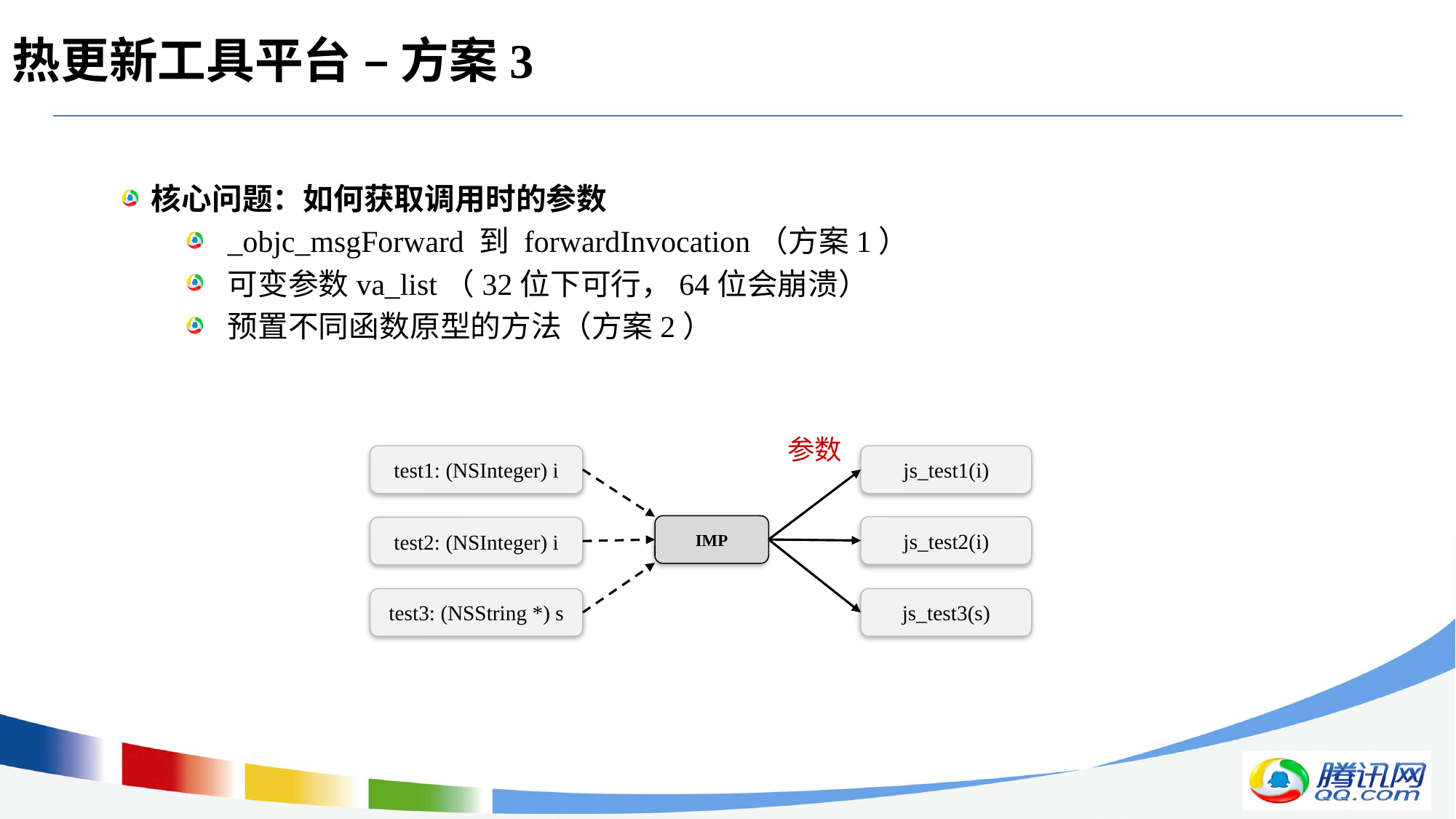

# 热更新工具平台 – 方案3
核心问题：如何获取调用时的参数
_objc_msgForward 到 forwardInvocation（方案1）
可变参数va_list（32位下可行，64位会崩溃）
预置不同函数原型的方法（方案2）

参数
test1: (NSInteger) i
js_test1(i)
IMP
js_test2(i)
test2: (NSInteger) i

test3: (NSString *) s
js_test3(s)